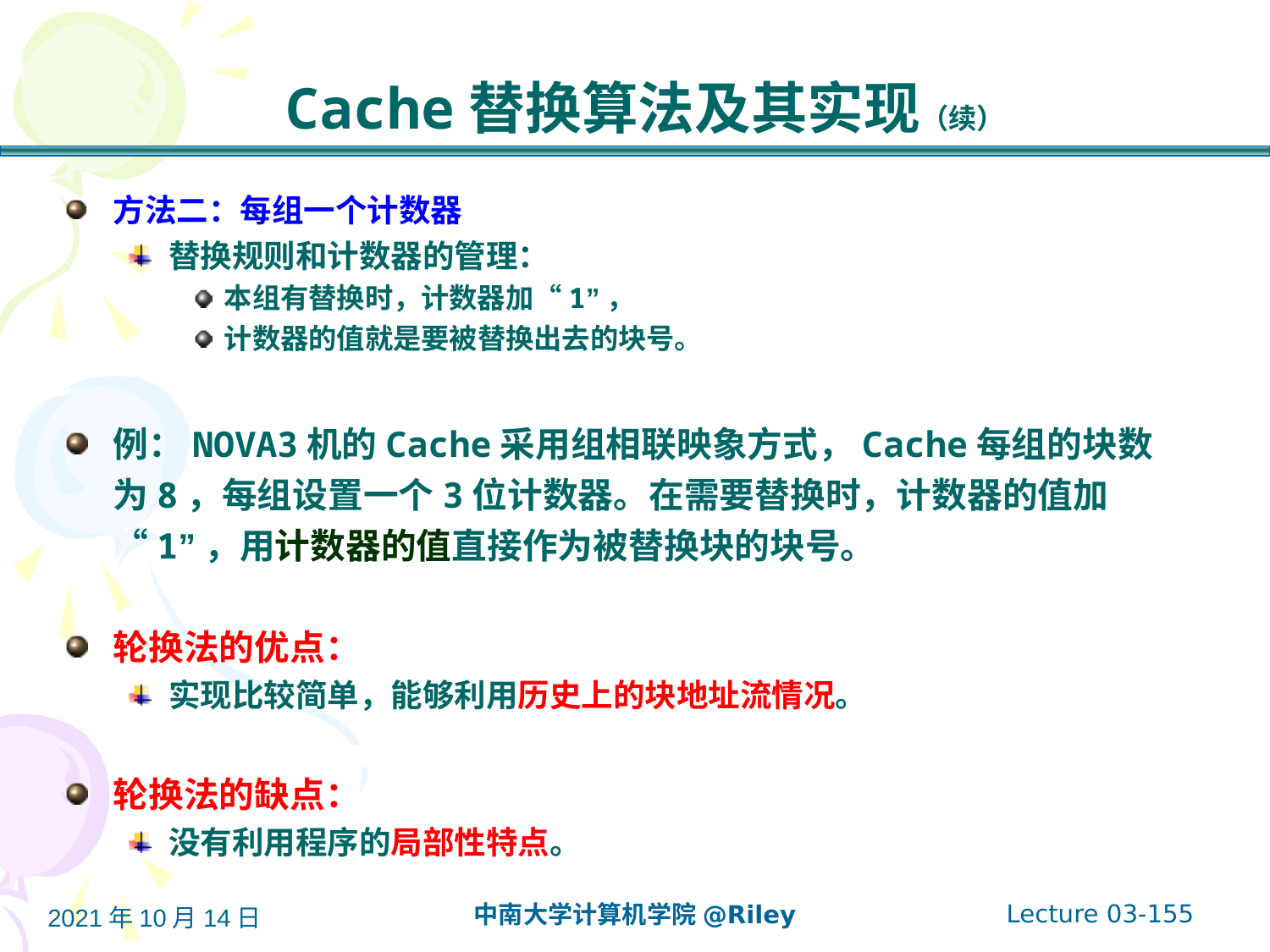

# Cache替换算法及其实现（续）
方法二：每组一个计数器
替换规则和计数器的管理：
本组有替换时，计数器加“1”，
计数器的值就是要被替换出去的块号。

例：NOVA3机的Cache采用组相联映象方式，Cache每组的块数为8，每组设置一个3位计数器。在需要替换时，计数器的值加“1”，用计数器的值直接作为被替换块的块号。

轮换法的优点：
实现比较简单，能够利用历史上的块地址流情况。

轮换法的缺点：
没有利用程序的局部性特点。
Lecture 03-155
中南大学计算机学院@Riley
2021年10月14日